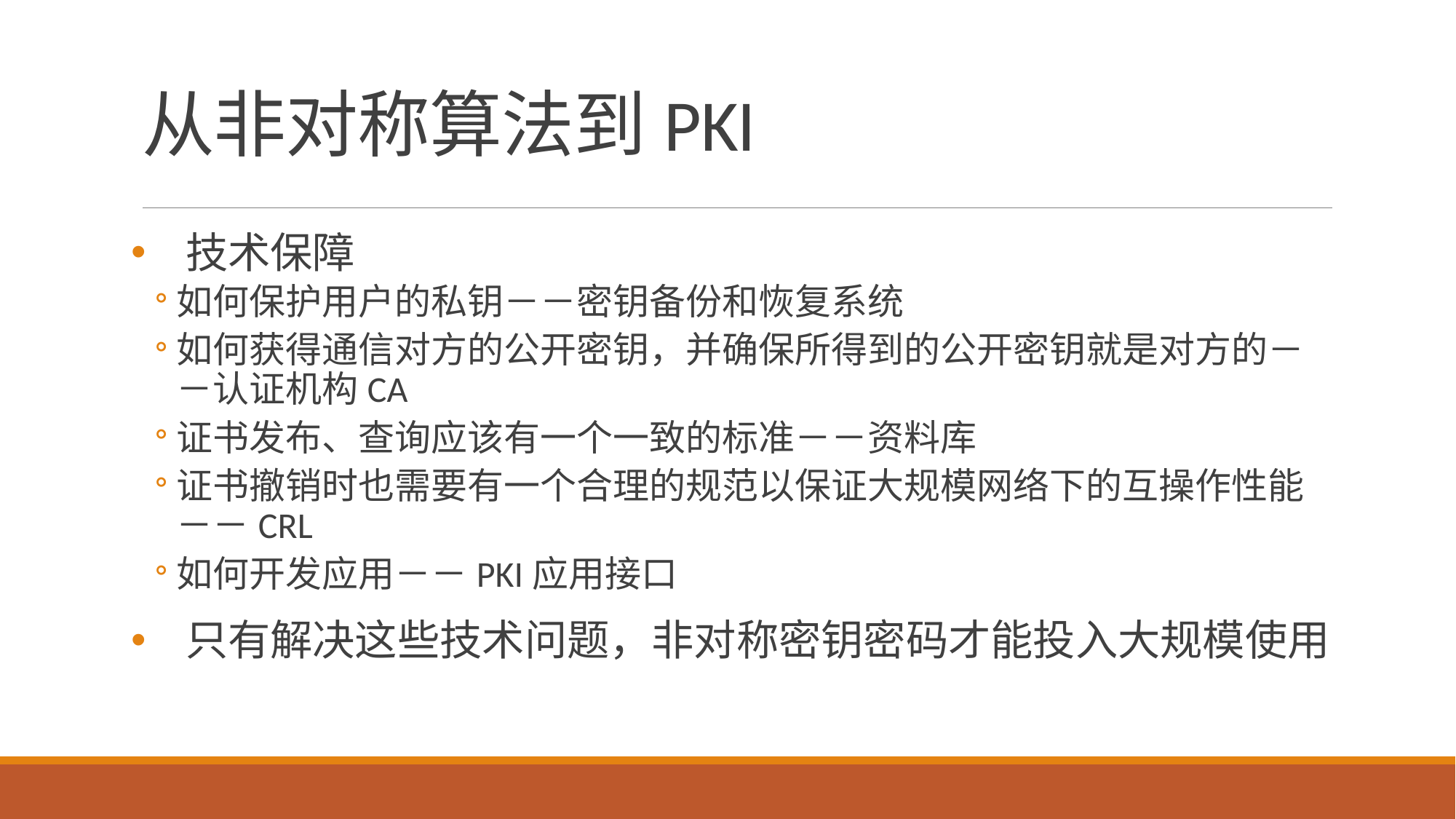

# 从非对称算法到PKI
技术保障
如何保护用户的私钥－－密钥备份和恢复系统
如何获得通信对方的公开密钥，并确保所得到的公开密钥就是对方的－－认证机构CA
证书发布、查询应该有一个一致的标准－－资料库
证书撤销时也需要有一个合理的规范以保证大规模网络下的互操作性能－－CRL
如何开发应用－－PKI应用接口
只有解决这些技术问题，非对称密钥密码才能投入大规模使用